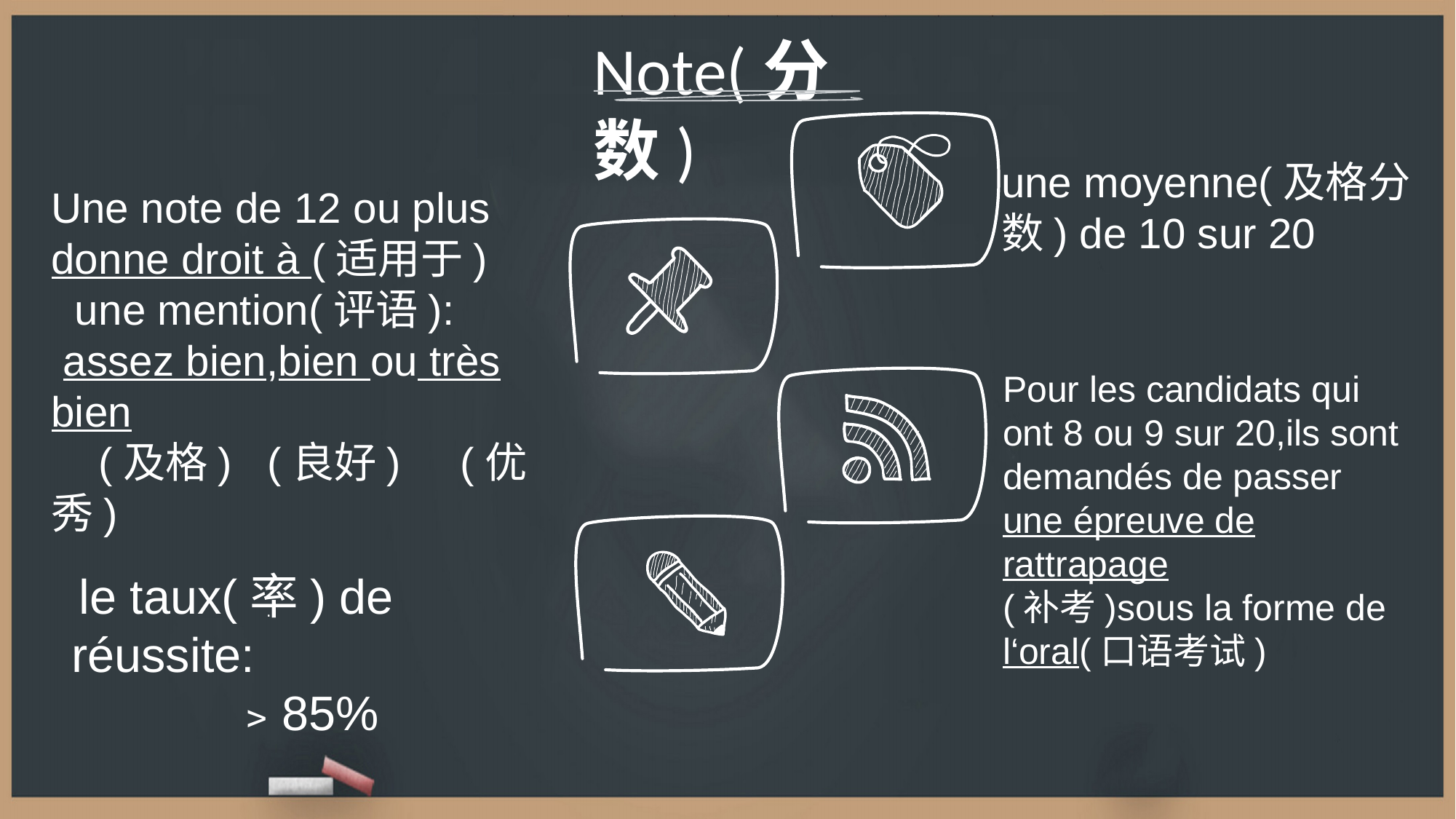

Note(分数)

une moyenne(及格分数) de 10 sur 20
Une note de 12 ou plus   donne droit à (适用于)          une mention(评语):
 assez bien,bien ou très bien
    (及格)   (良好)     (优秀)

Pour les candidats qui ont 8 ou 9 sur 20,ils sont demandés de passer une épreuve de rattrapage
(补考)sous la forme de l‘oral(口语考试)

.

 le taux(率) de réussite:
            ﹥85%